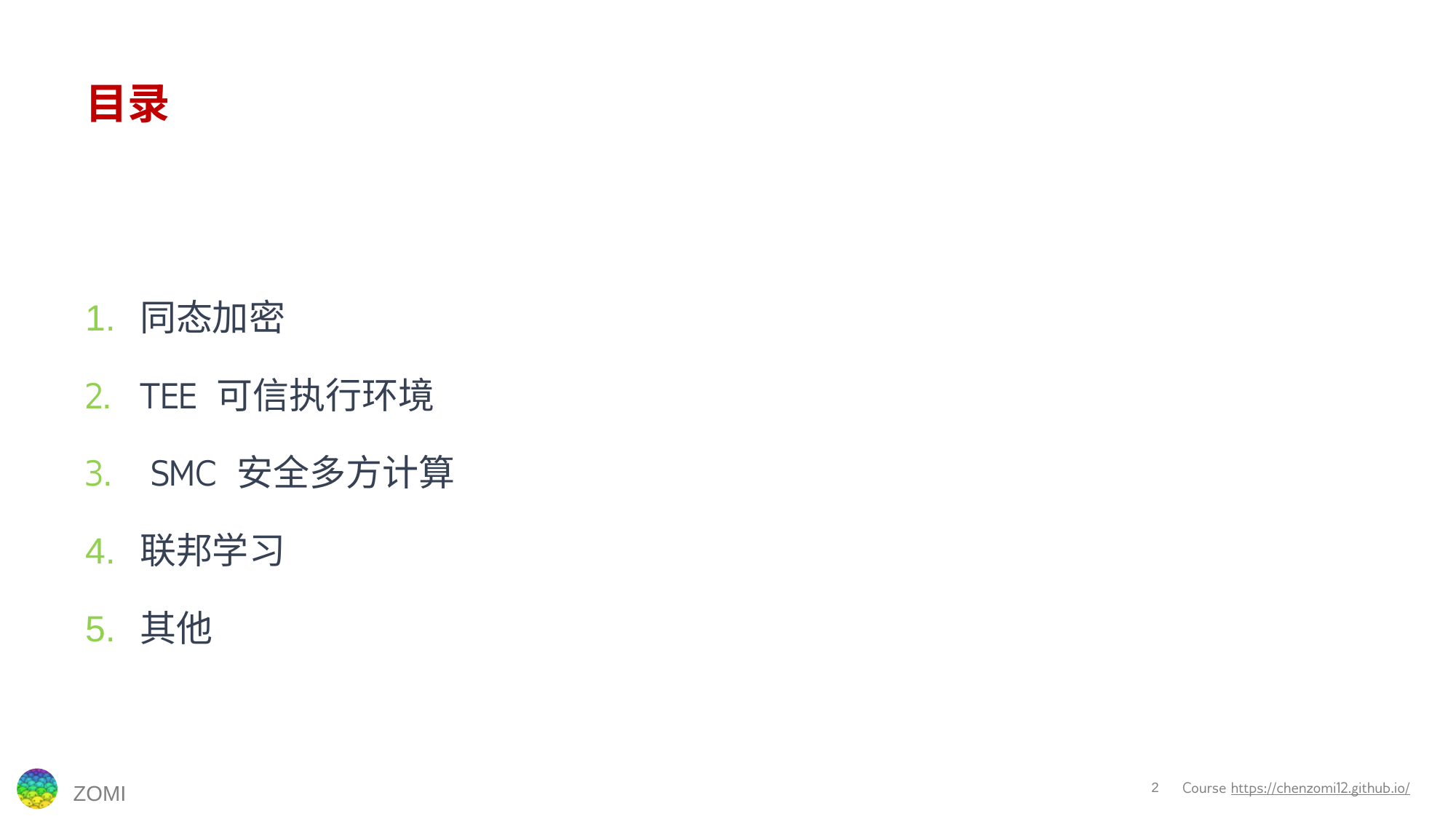

# 目录
同态加密
TEE 可信执行环境
 SMC 安全多方计算
联邦学习
其他